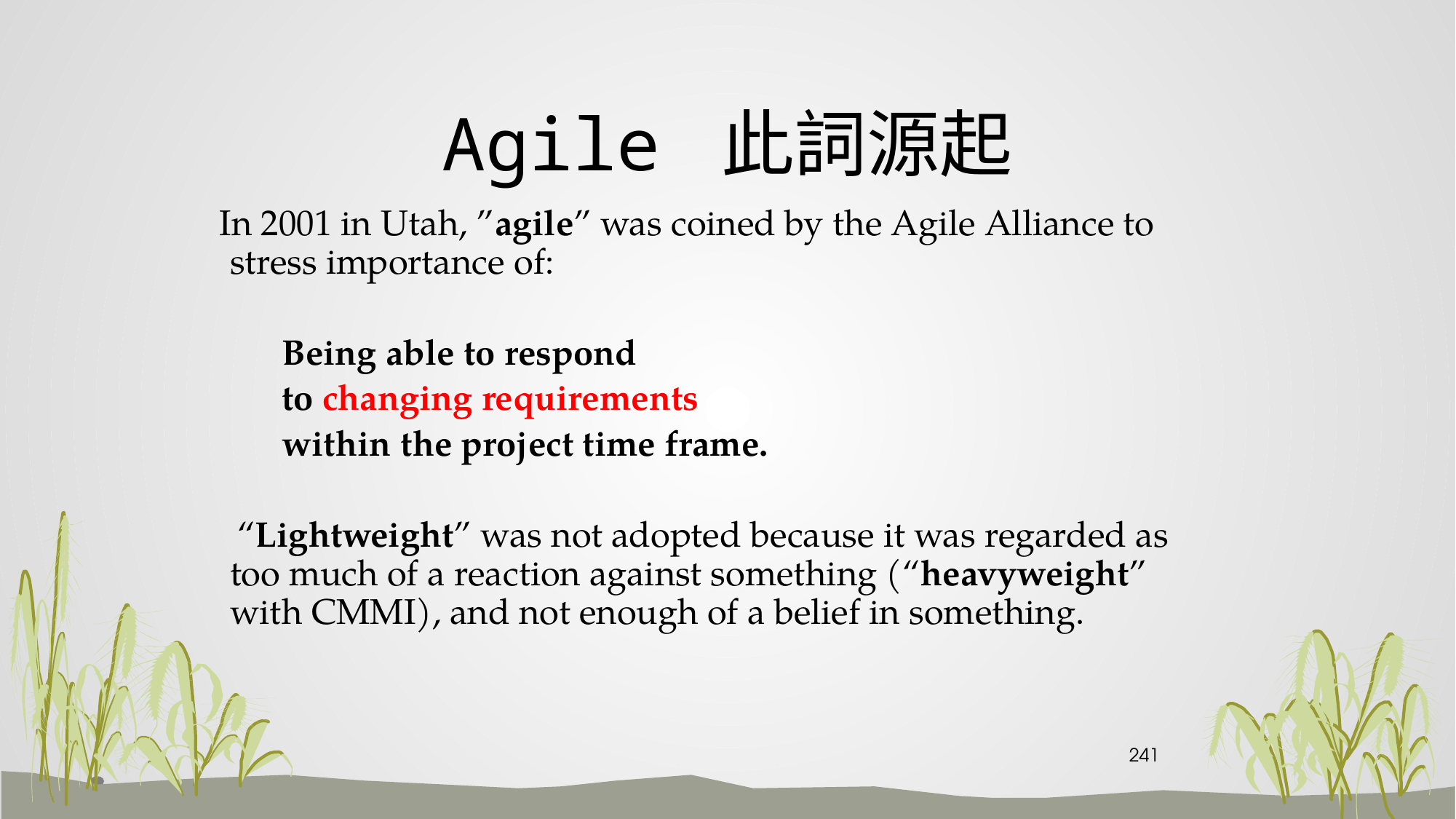

# Agile 此詞源起
   In 2001 in Utah, ”agile” was coined by the Agile Alliance to stress importance of:

          Being able to respond
          to changing requirements
          within the project time frame.

     “Lightweight” was not adopted because it was regarded as too much of a reaction against something (“heavyweight” with CMMI), and not enough of a belief in something.

241